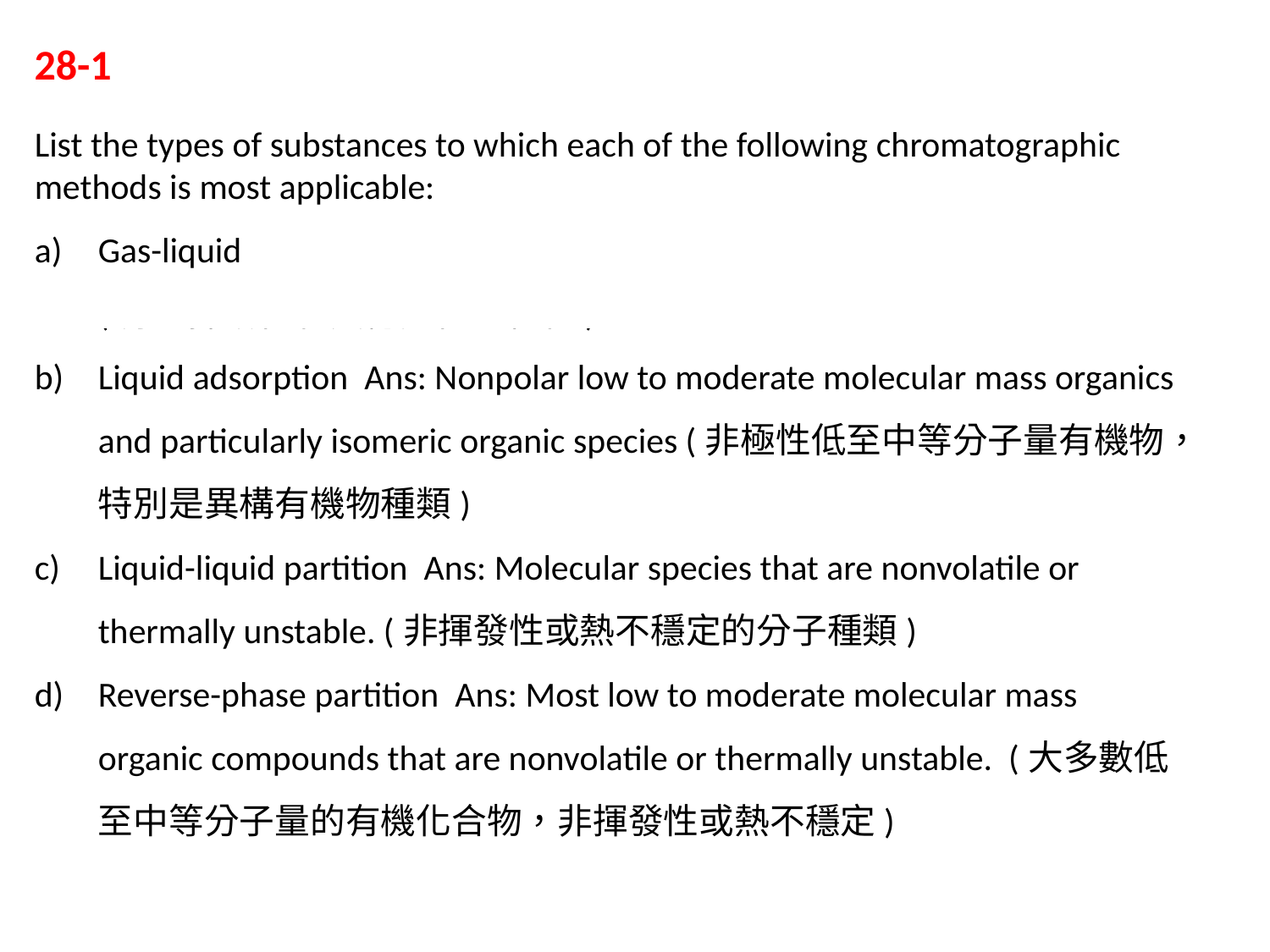

28-1
List the types of substances to which each of the following chromatographic methods is most applicable:
Gas-liquid  Ans: Species that are somewhat volatile and thermally stable   (有些揮發性和熱穩定性的物種)
Liquid adsorption  Ans: Nonpolar low to moderate molecular mass organics and particularly isomeric organic species (非極性低至中等分子量有機物，特別是異構有機物種類)
Liquid-liquid partition  Ans: Molecular species that are nonvolatile or thermally unstable. (非揮發性或熱不穩定的分子種類)
Reverse-phase partition  Ans: Most low to moderate molecular mass organic compounds that are nonvolatile or thermally unstable.  (大多數低至中等分子量的有機化合物，非揮發性或熱不穩定)